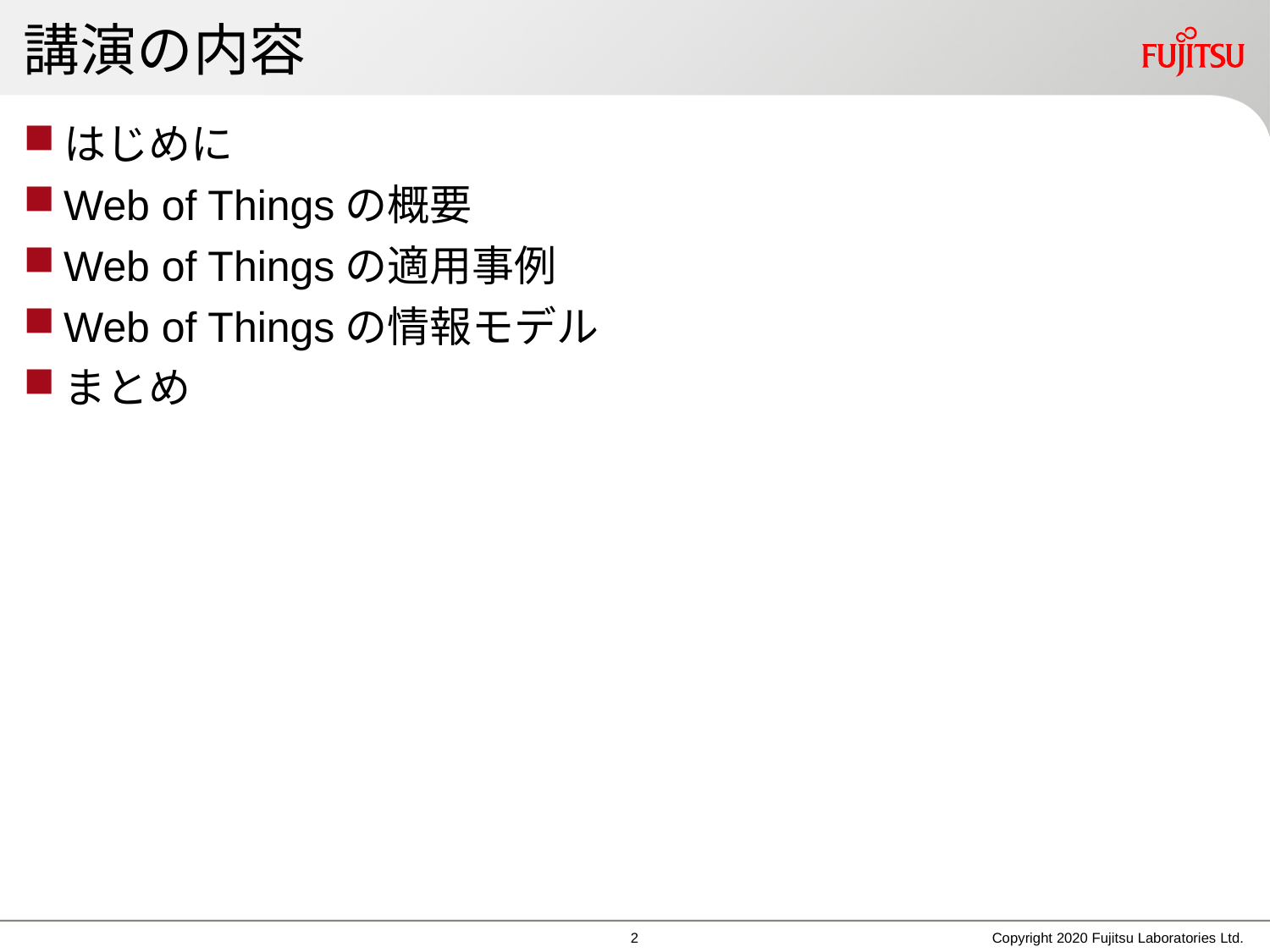

# 講演の内容
はじめに
Web of Thingsの概要
Web of Thingsの適用事例
Web of Thingsの情報モデル
まとめ
2
Copyright 2020 Fujitsu Laboratories Ltd.